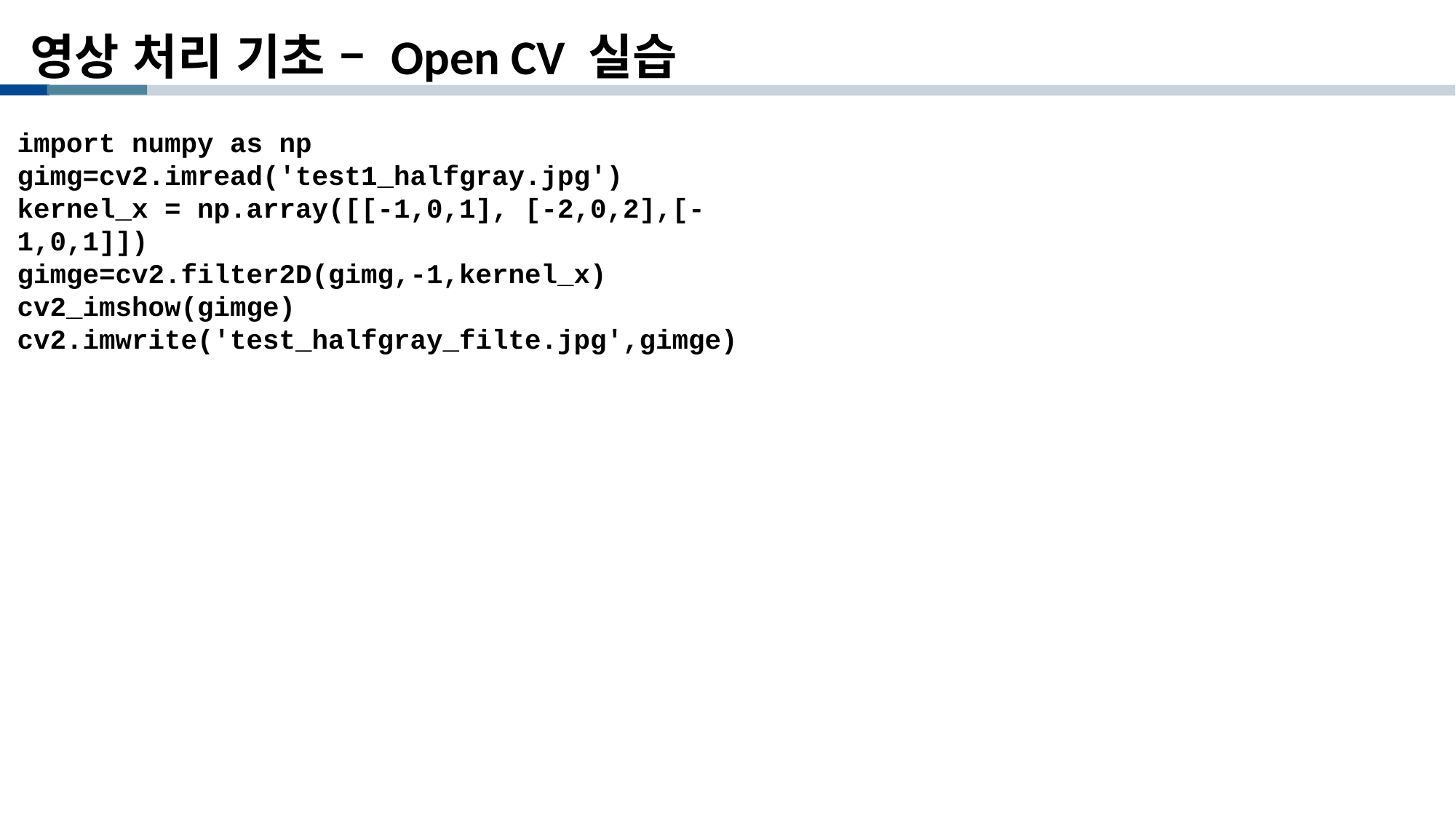

영상 처리 기초 – Open CV 실습
import numpy as np
gimg=cv2.imread('test1_halfgray.jpg')
kernel_x = np.array([[-1,0,1], [-2,0,2],[-1,0,1]])
gimge=cv2.filter2D(gimg,-1,kernel_x)
cv2_imshow(gimge)
cv2.imwrite('test_halfgray_filte.jpg',gimge)